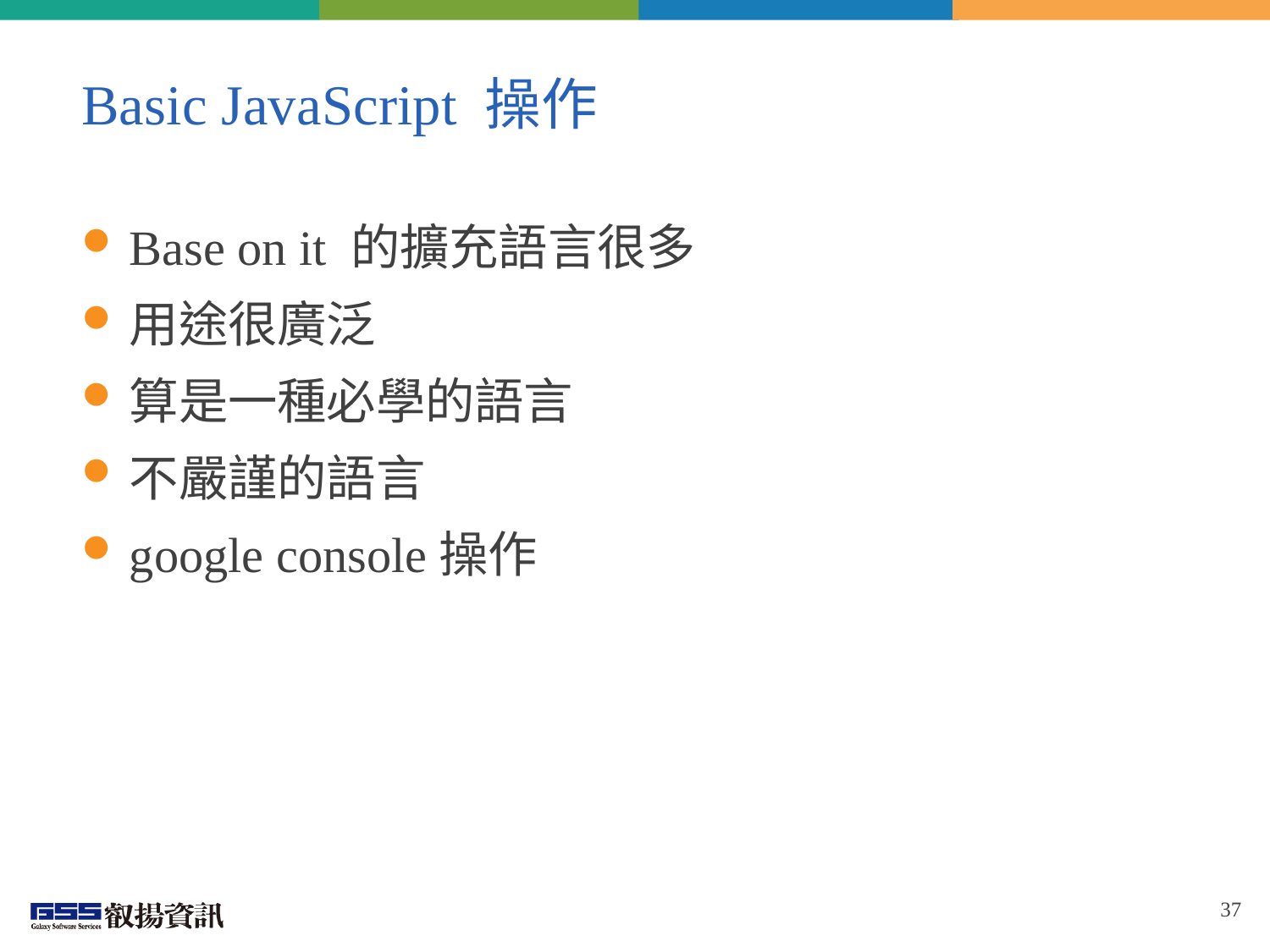

# Basic JavaScript 操作
Base on it 的擴充語言很多
用途很廣泛
算是一種必學的語言
不嚴謹的語言
google console操作